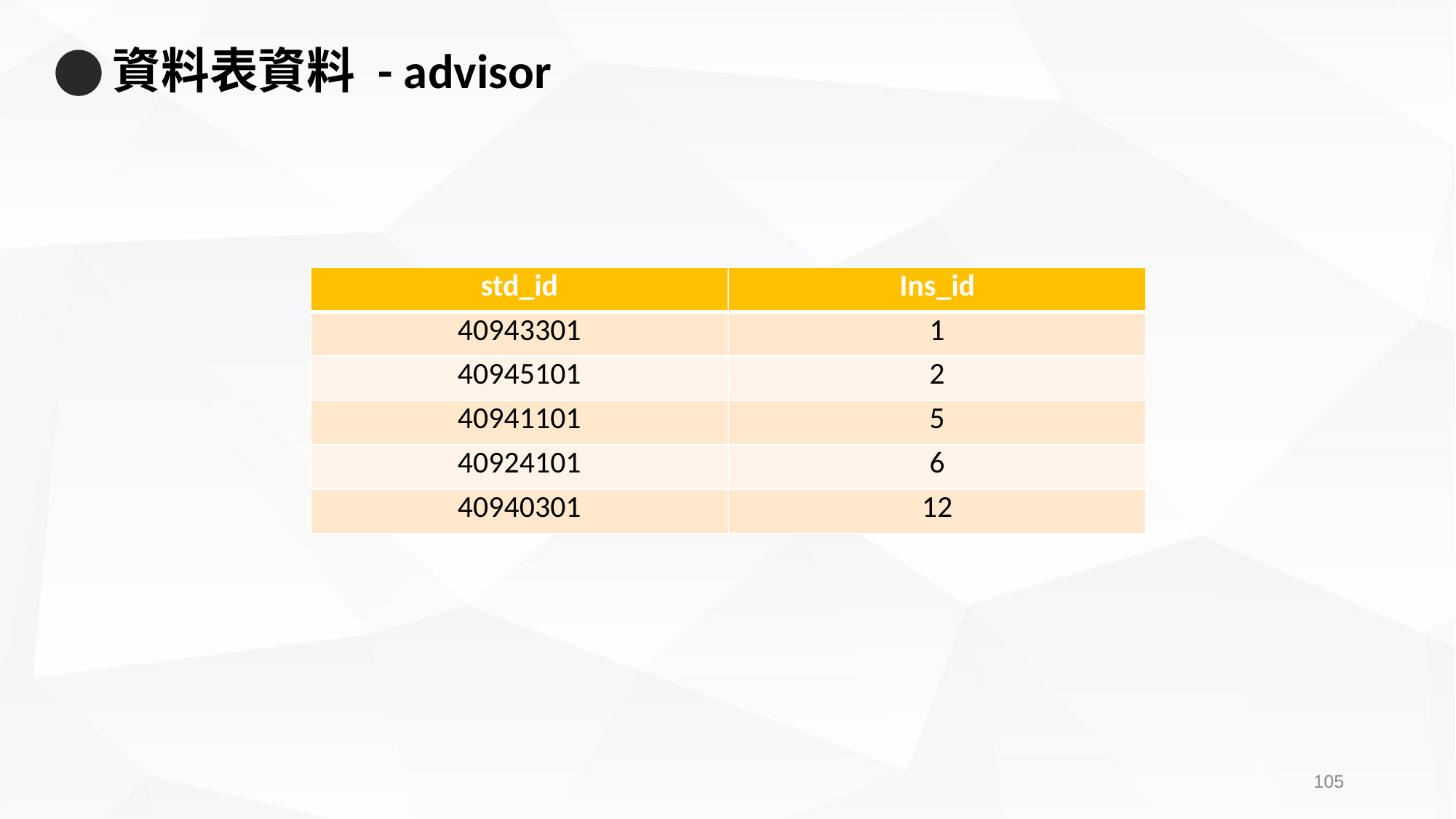

# 資料表資料 - advisor
| std\_id | Ins\_id |
| --- | --- |
| 40943301 | 1 |
| 40945101 | 2 |
| 40941101 | 5 |
| 40924101 | 6 |
| 40940301 | 12 |
105